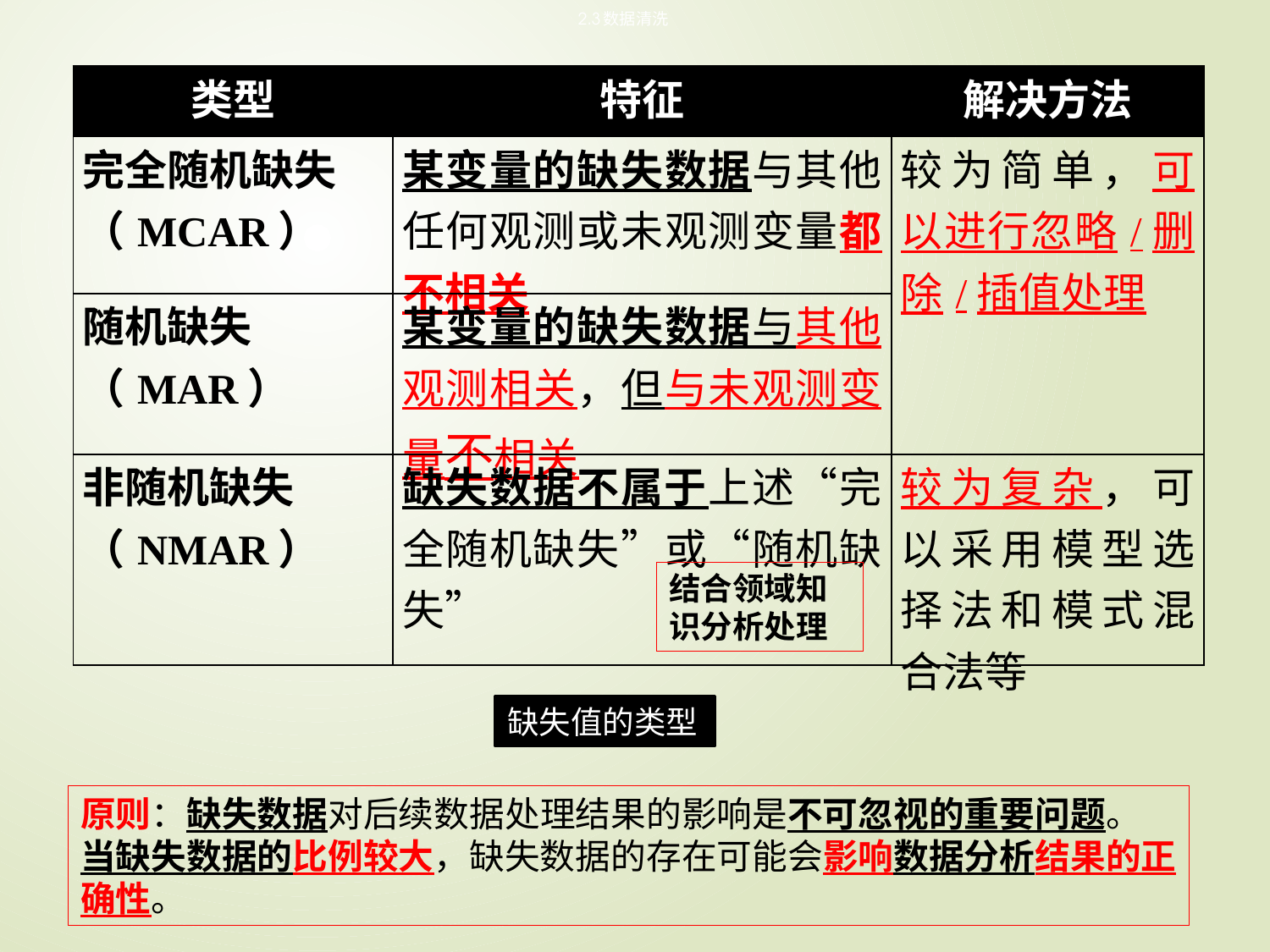

2.3数据清洗

| 类型 | 特征 | 解决方法 |
| --- | --- | --- |
| 完全随机缺失 （MCAR） | 某变量的缺失数据与其他任何观测或未观测变量都不相关 | 较为简单，可以进行忽略/删除/插值处理 |
| 随机缺失 （MAR） | 某变量的缺失数据与其他观测相关，但与未观测变量不相关 |  |
| 非随机缺失 （NMAR） | 缺失数据不属于上述“完全随机缺失”或“随机缺失” | 较为复杂，可以采用模型选择法和模式混合法等 |
结合领域知识分析处理
缺失值的类型
原则：缺失数据对后续数据处理结果的影响是不可忽视的重要问题。
当缺失数据的比例较大，缺失数据的存在可能会影响数据分析结果的正确性。